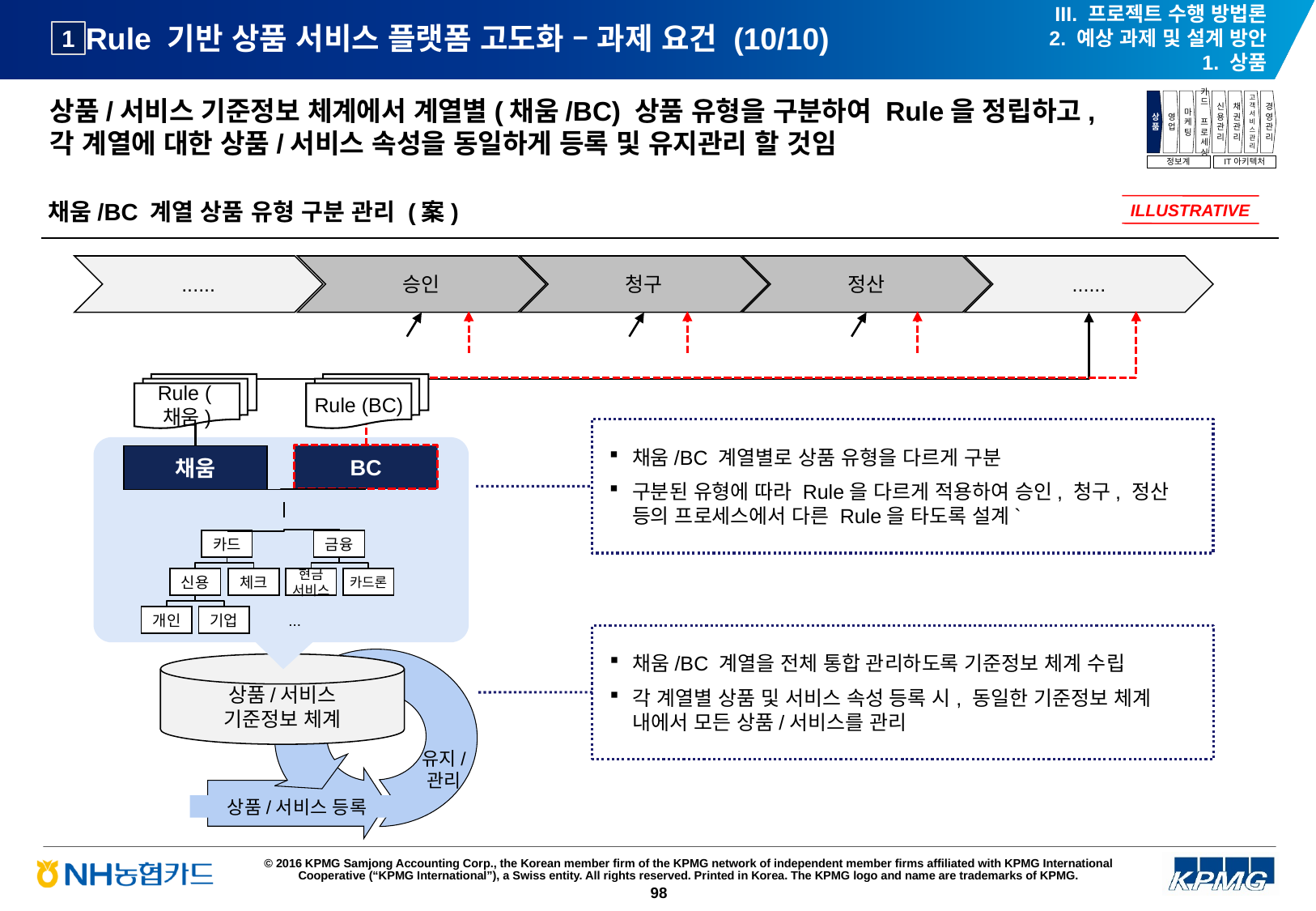

III. 프로젝트 수행 방법론
2. 예상 과제 및 설계 방안
1. 상품
# Rule 기반 상품 서비스 플랫폼 고도화 – 과제 요건 (10/10)
1
상품/서비스 기준정보 체계에서 계열별(채움/BC) 상품 유형을 구분하여 Rule을 정립하고,
각 계열에 대한 상품/서비스 속성을 동일하게 등록 및 유지관리 할 것임
상품
영업
마케팅
카드
프로세싱
신용관리
채권관리
고객서비스관리
경영관리
정보계
IT아키텍처
채움/BC 계열 상품 유형 구분 관리 (案)
ILLUSTRATIVE
......
승인
청구
정산
......

Rule (채움)
Rule (BC)
채움/BC 계열별로 상품 유형을 다르게 구분
구분된 유형에 따라 Rule을 다르게 적용하여 승인, 청구, 정산 등의 프로세스에서 다른 Rule을 타도록 설계`

BC
채움

카드
금융
신용
체크
현금
서비스
카드론
개인
기업
...
채움/BC 계열을 전체 통합 관리하도록 기준정보 체계 수립
각 계열별 상품 및 서비스 속성 등록 시, 동일한 기준정보 체계 내에서 모든 상품/서비스를 관리

상품/서비스 등록
유지/
관리
상품/서비스
기준정보 체계